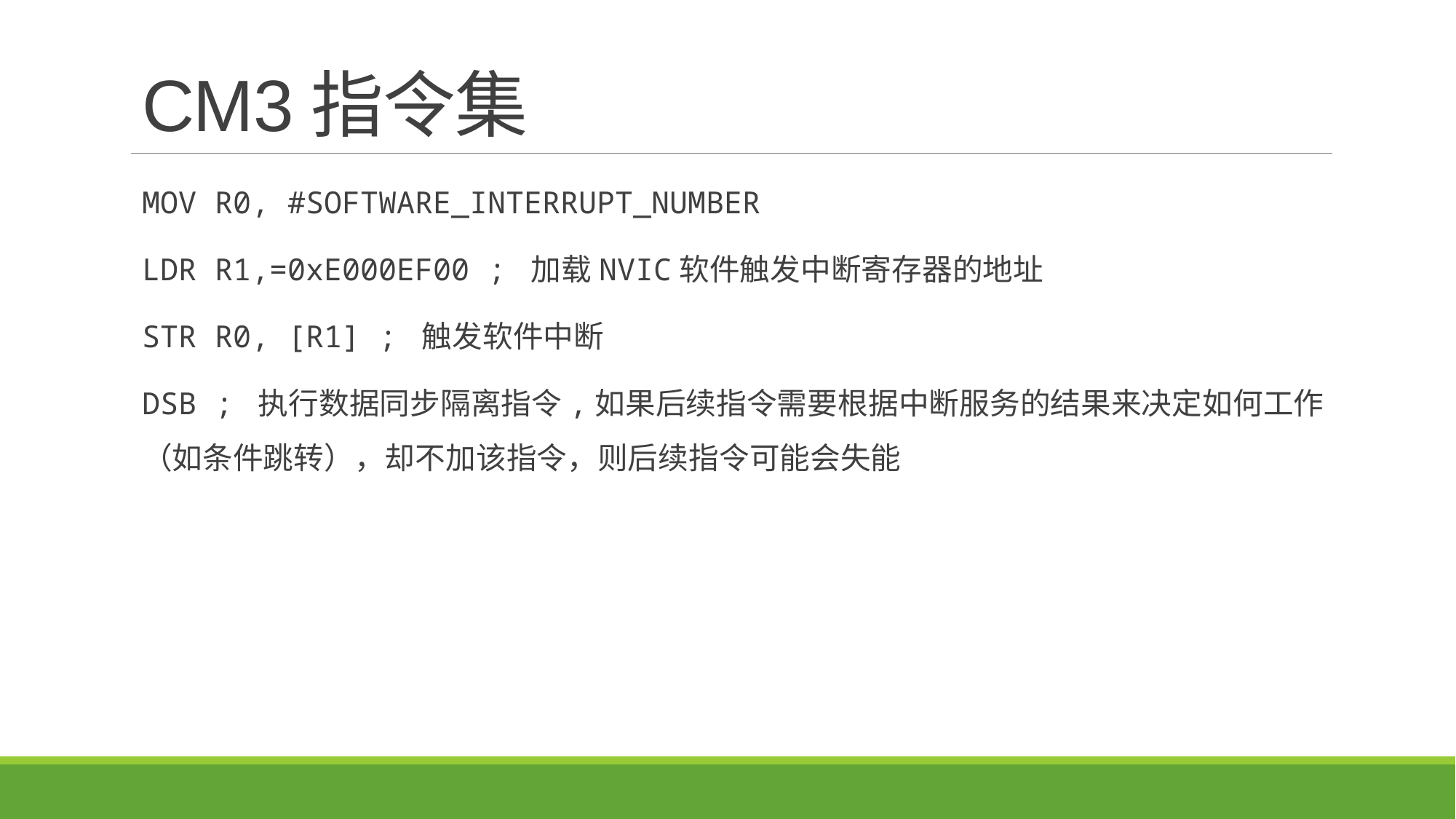

# CM3指令集
MOV R0, #SOFTWARE_INTERRUPT_NUMBER
LDR R1,=0xE000EF00 ; 加载NVIC软件触发中断寄存器的地址
STR R0, [R1] ; 触发软件中断
DSB ; 执行数据同步隔离指令,如果后续指令需要根据中断服务的结果来决定如何工作（如条件跳转），却不加该指令，则后续指令可能会失能